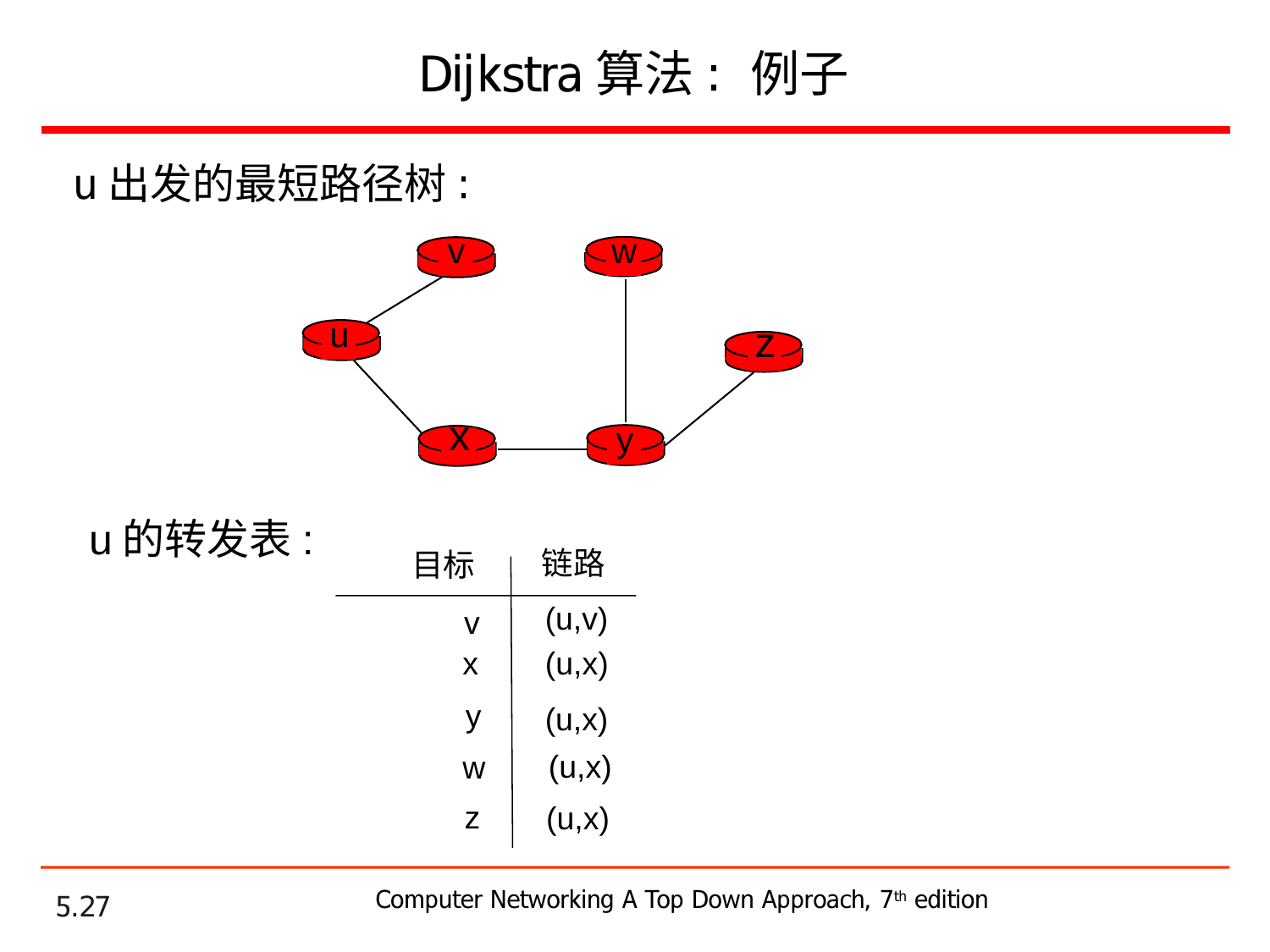

# Dijkstra算法: 例子
u出发的最短路径树:
v

w

u

z

x

y

u的转发表:
链路
目标

(u,v)

v
(u,x)
x
y
(u,x)
(u,x)
w
z
(u,x)